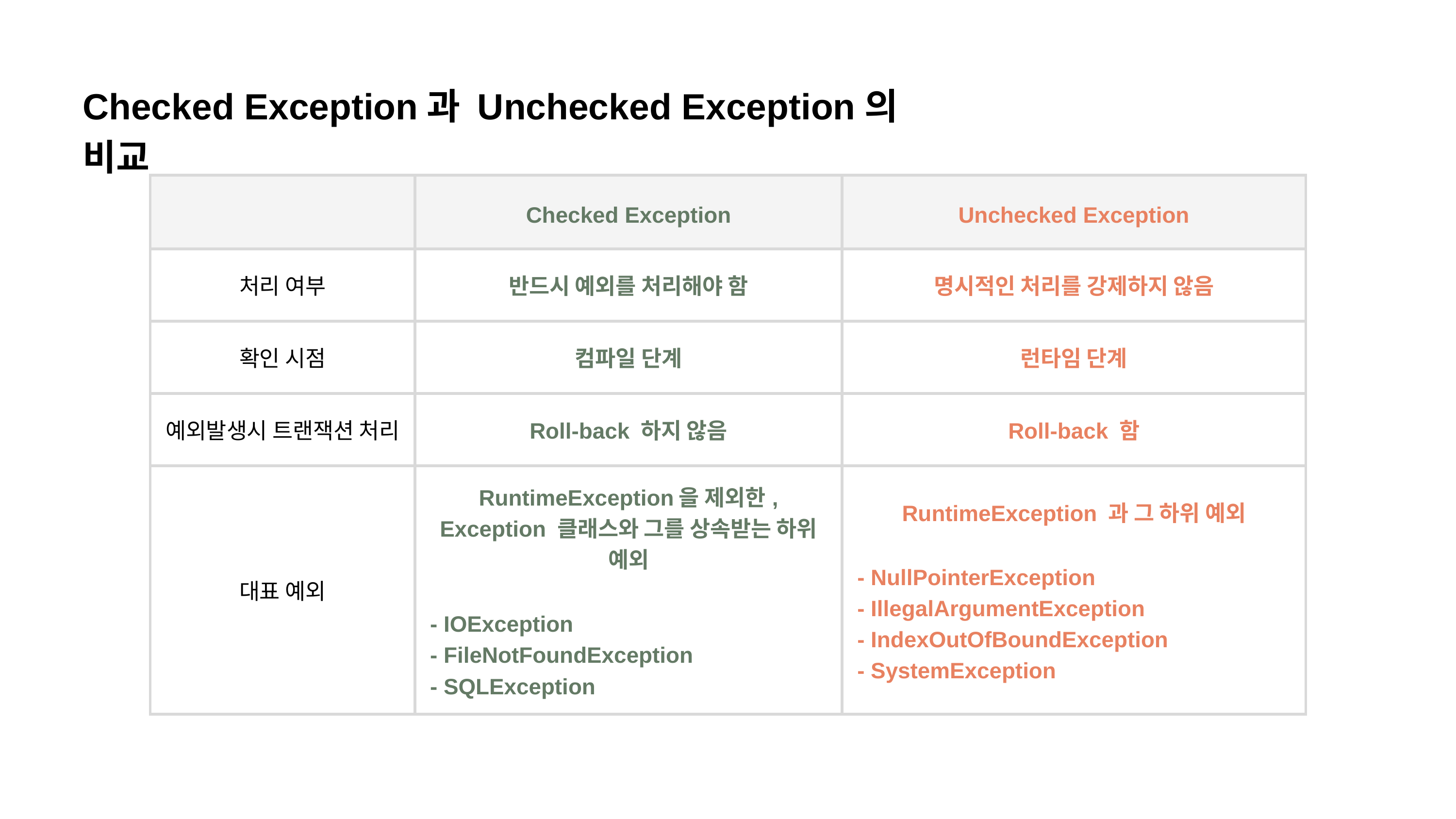

Checked Exception과 Unchecked Exception의 비교
|  | Checked Exception | Unchecked Exception |
| --- | --- | --- |
| 처리 여부 | 반드시 예외를 처리해야 함 | 명시적인 처리를 강제하지 않음 |
| 확인 시점 | 컴파일 단계 | 런타임 단계 |
| 예외발생시 트랜잭션 처리 | Roll-back 하지 않음 | Roll-back 함 |
| 대표 예외 | RuntimeException을 제외한, Exception 클래스와 그를 상속받는 하위 예외 - IOException - FileNotFoundException - SQLException | RuntimeException 과 그 하위 예외 - NullPointerException - IllegalArgumentException - IndexOutOfBoundException - SystemException |